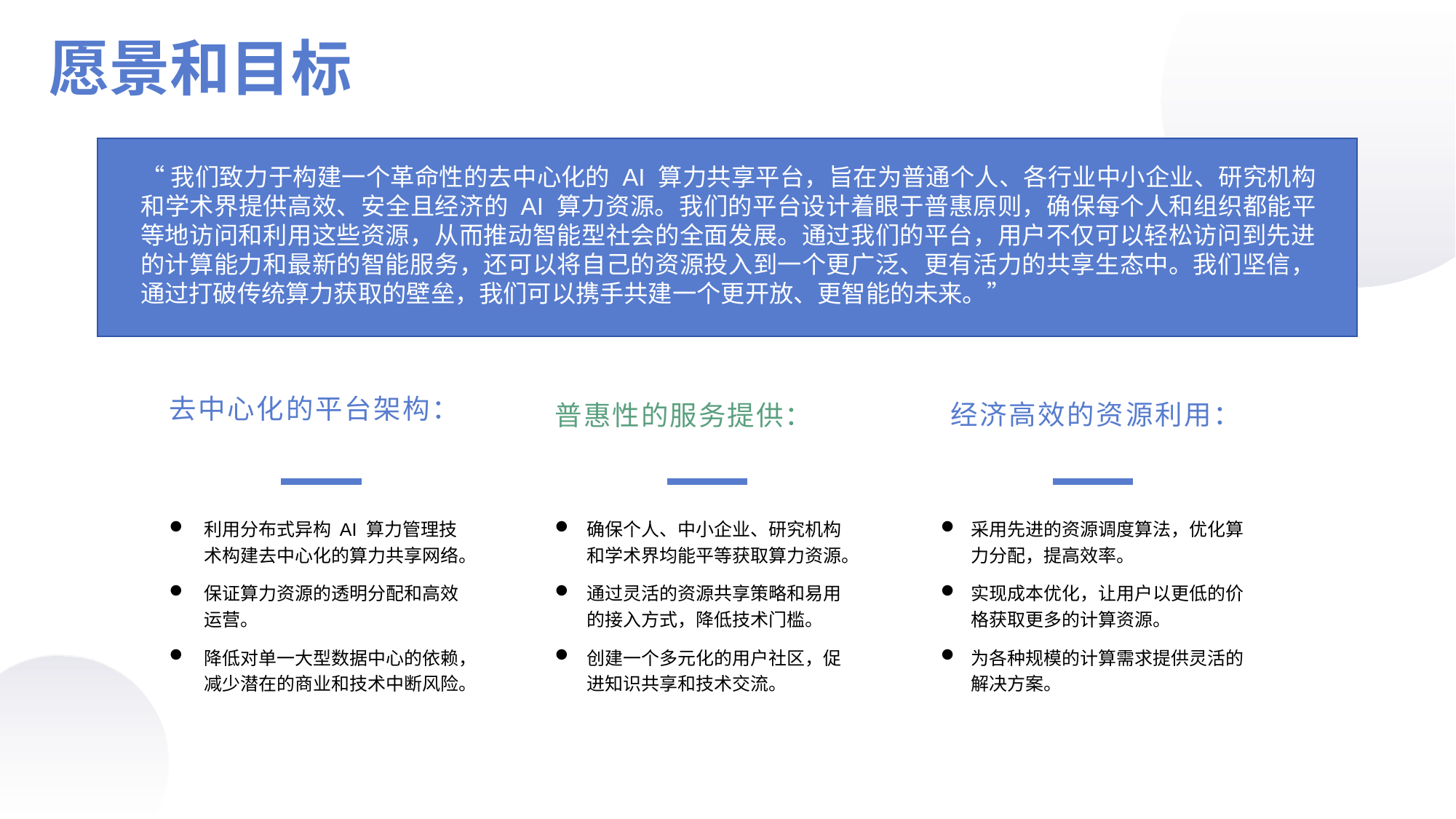

愿景和目标

“我们致力于构建一个革命性的去中心化的 AI 算力共享平台，旨在为普通个人、各行业中小企业、研究机构和学术界提供高效、安全且经济的 AI 算力资源。我们的平台设计着眼于普惠原则，确保每个人和组织都能平等地访问和利用这些资源，从而推动智能型社会的全面发展。通过我们的平台，用户不仅可以轻松访问到先进的计算能力和最新的智能服务，还可以将自己的资源投入到一个更广泛、更有活力的共享生态中。我们坚信，通过打破传统算力获取的壁垒，我们可以携手共建一个更开放、更智能的未来。”
去中心化的平台架构：
普惠性的服务提供：
经济高效的资源利用：
利用分布式异构 AI 算力管理技术构建去中心化的算力共享网络。
保证算力资源的透明分配和高效运营。
降低对单一大型数据中心的依赖，减少潜在的商业和技术中断风险。
确保个人、中小企业、研究机构和学术界均能平等获取算力资源。
通过灵活的资源共享策略和易用的接入方式，降低技术门槛。
创建一个多元化的用户社区，促进知识共享和技术交流。
采用先进的资源调度算法，优化算力分配，提高效率。
实现成本优化，让用户以更低的价格获取更多的计算资源。
为各种规模的计算需求提供灵活的解决方案。